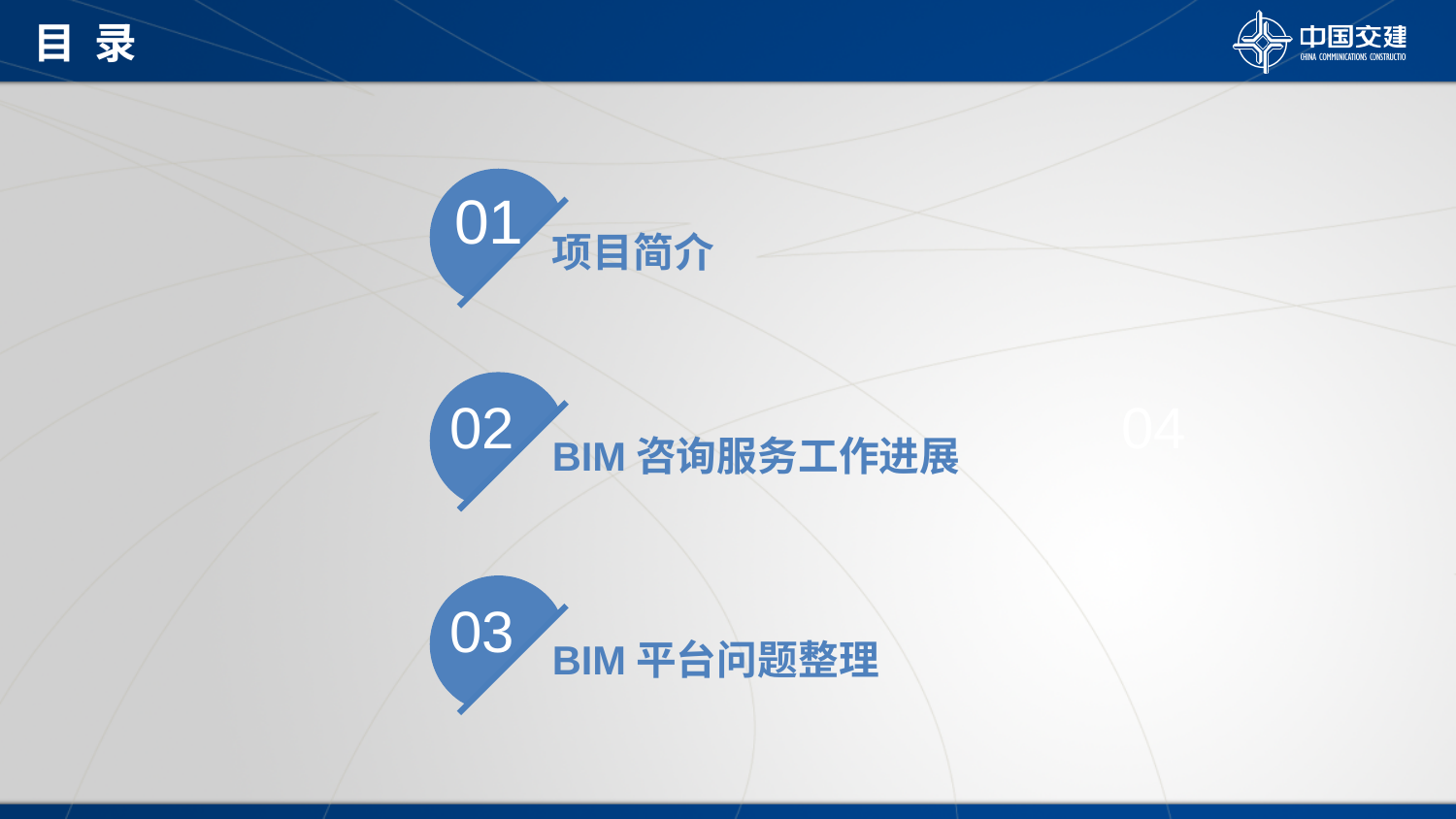

目  录

01
项目简介

02
BIM咨询服务工作进展
04

03
BIM平台问题整理